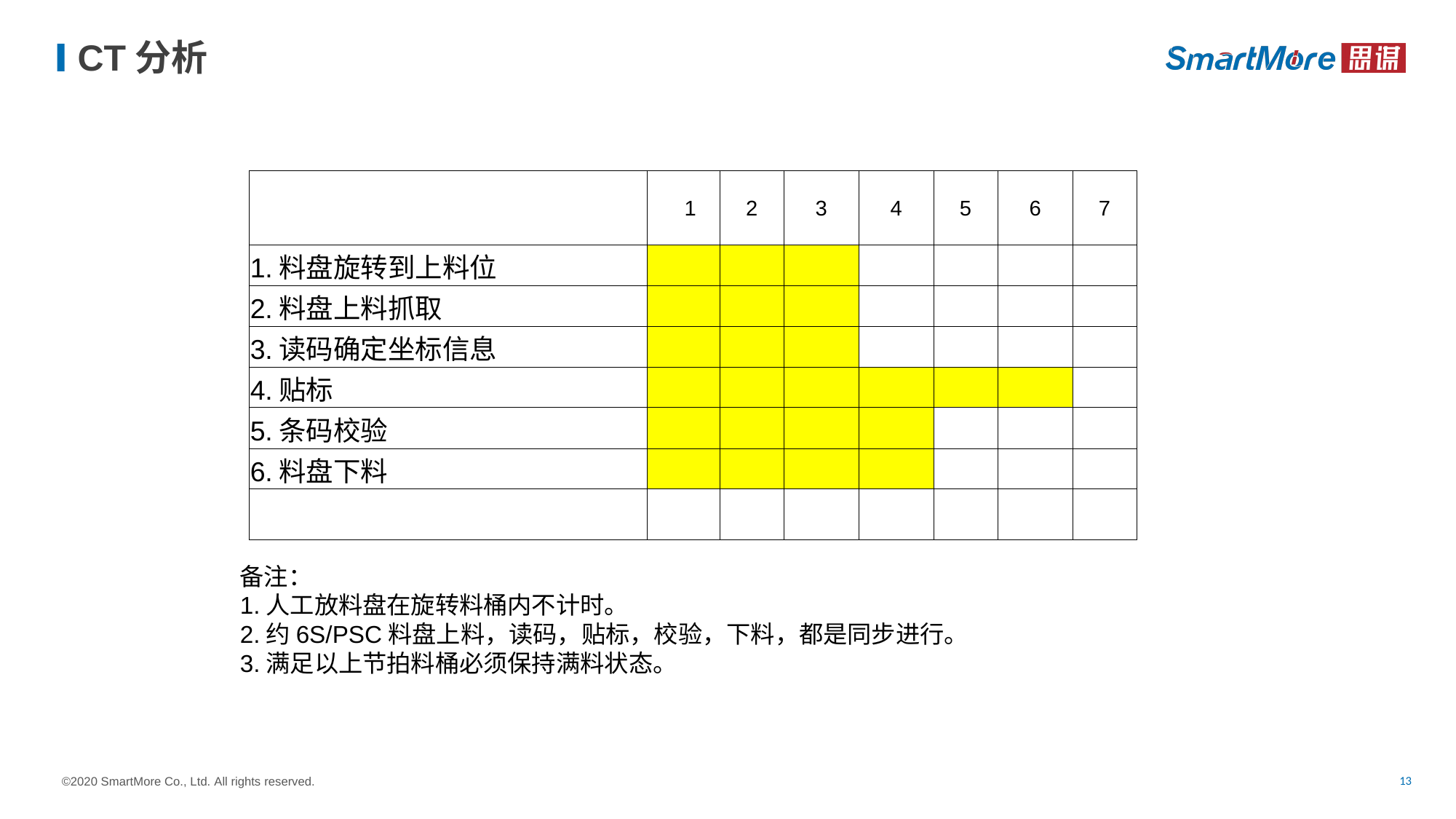

# CT分析
|  | 1 | 2 | 3 | 4 | 5 | 6 | 7 |
| --- | --- | --- | --- | --- | --- | --- | --- |
| 1.料盘旋转到上料位 |  |  |  |  |  |  |  |
| 2.料盘上料抓取 |  |  |  |  |  |  |  |
| 3.读码确定坐标信息 |  |  |  |  |  |  |  |
| 4.贴标 |  |  |  |  |  |  |  |
| 5.条码校验 |  |  |  |  |  |  |  |
| 6.料盘下料 |  |  |  |  |  |  |  |
|  |  |  |  |  |  |  |  |
备注：
1.人工放料盘在旋转料桶内不计时。
2.约6S/PSC料盘上料，读码，贴标，校验，下料，都是同步进行。
3.满足以上节拍料桶必须保持满料状态。